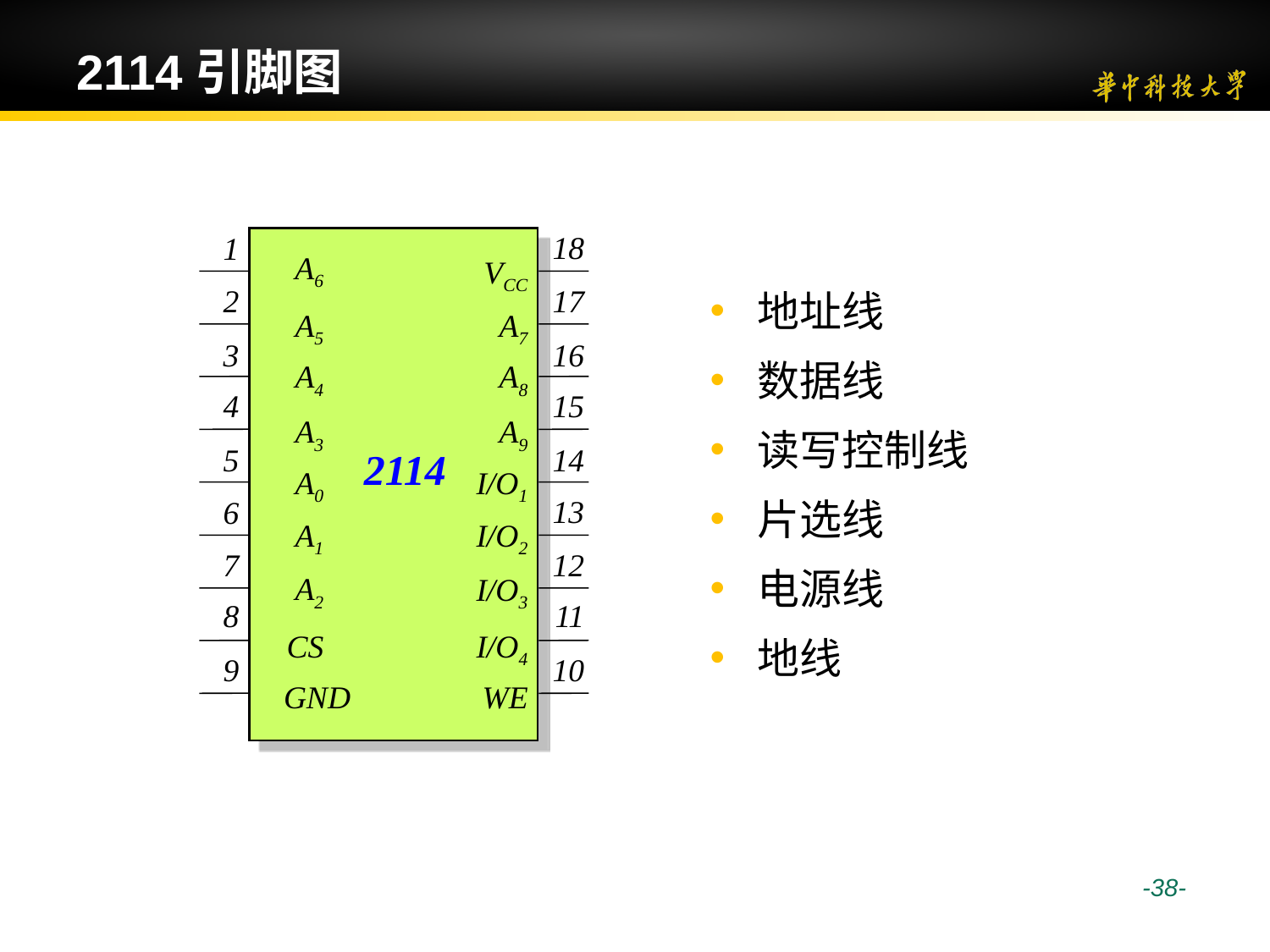

# 2114引脚图
1

18
A6
A6
VCC
A7
A8
A9
I/O1
I/O2
I/O3
I/O4

WE

2
17
A5

3
16
A4

4
15
A3

5
14
2114
A0

13
6
A1

7
12
A2

8
11
CS

9
10
GND

地址线
数据线
读写控制线
片选线
电源线
地线
 -38-